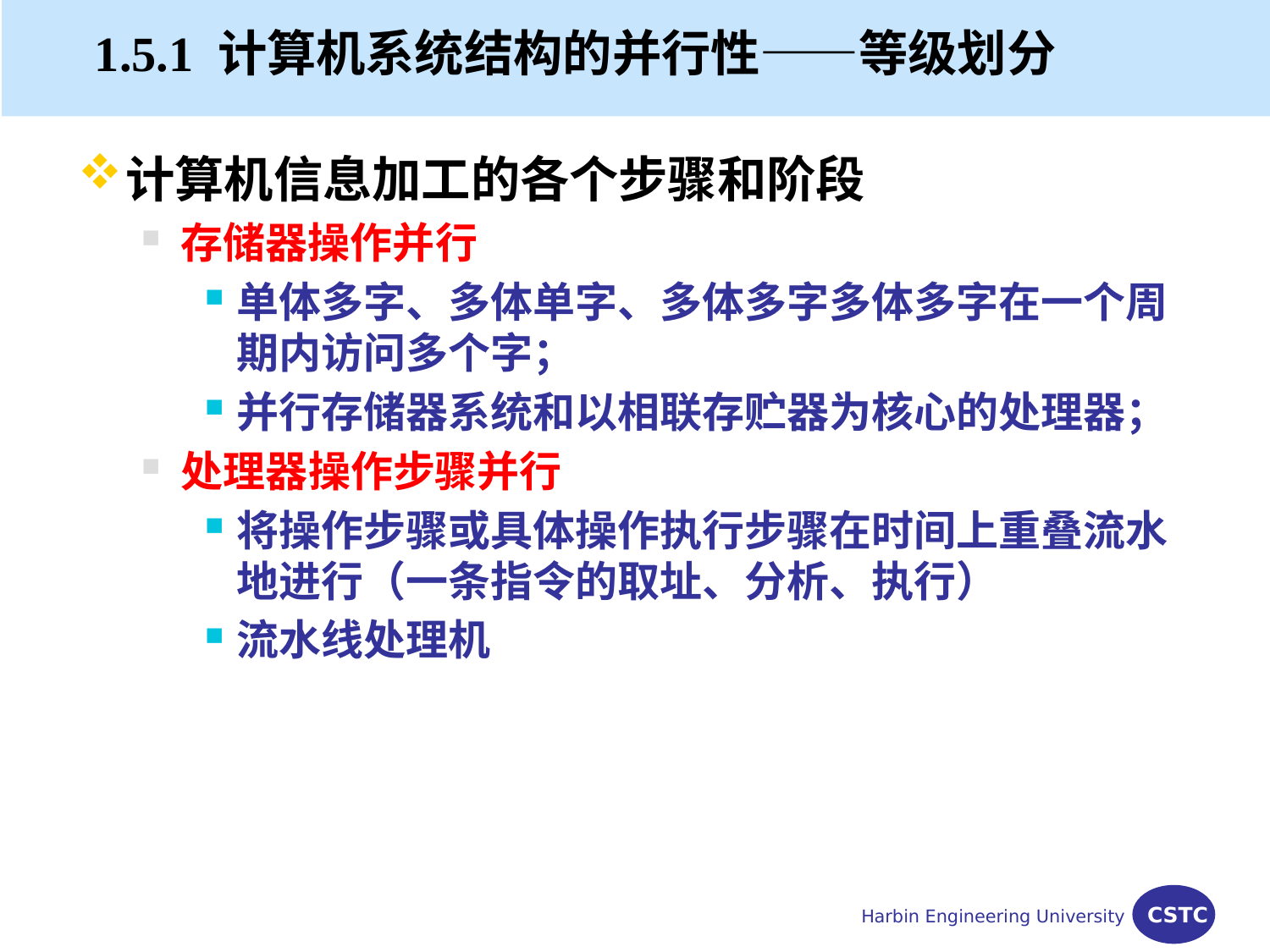

# 1.5.1 计算机系统结构的并行性——等级划分
计算机信息加工的各个步骤和阶段
存储器操作并行
单体多字、多体单字、多体多字多体多字在一个周期内访问多个字；
并行存储器系统和以相联存贮器为核心的处理器；
处理器操作步骤并行
将操作步骤或具体操作执行步骤在时间上重叠流水地进行（一条指令的取址、分析、执行）
流水线处理机
Harbin Engineering University